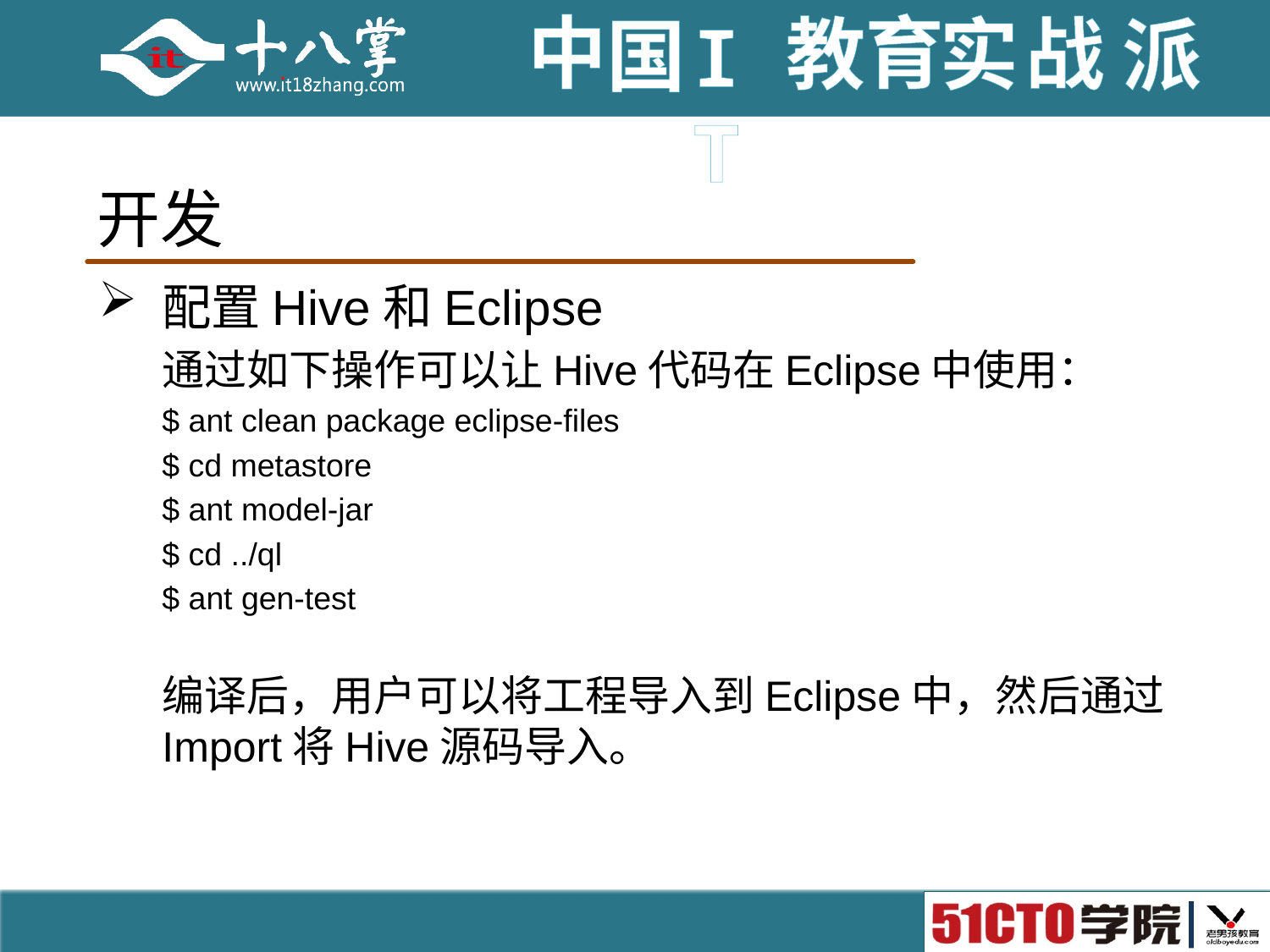

# 开发
配置Hive和Eclipse
通过如下操作可以让Hive代码在Eclipse中使用：
$ ant clean package eclipse-files
$ cd metastore
$ ant model-jar
$ cd ../ql
$ ant gen-test

编译后，用户可以将工程导入到Eclipse中，然后通过Import将Hive源码导入。